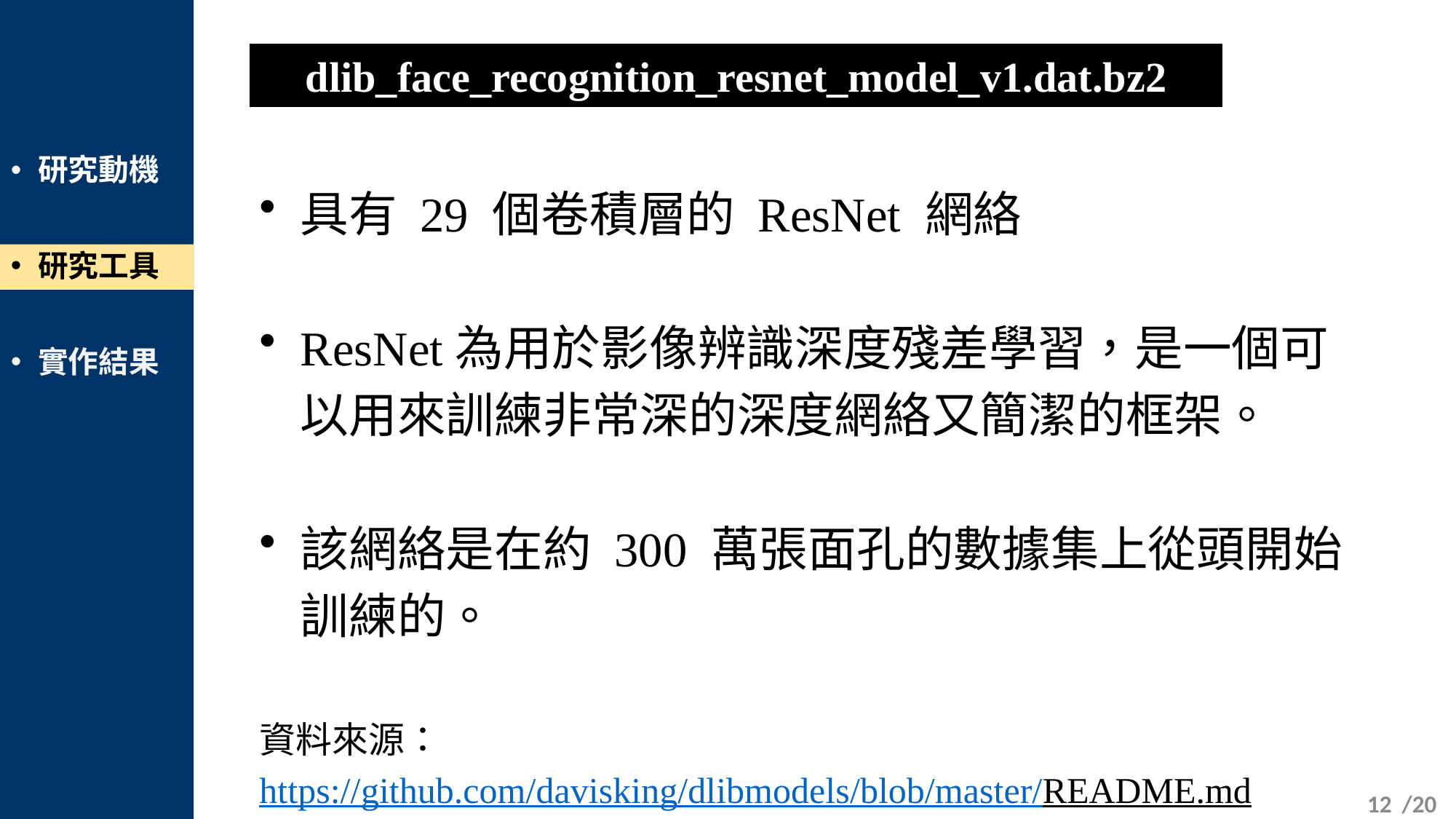

dlib_face_recognition_resnet_model_v1.dat.bz2
研究動機

研究工具

實作結果

具有 29 個卷積層的 ResNet 網絡

ResNet為用於影像辨識深度殘差學習，是一個可以用來訓練非常深的深度網絡又簡潔的框架。

該網絡是在約 300 萬張面孔的數據集上從頭開始訓練的。

資料來源：
https://github.com/davisking/dlibmodels/blob/master/README.md

12
/20